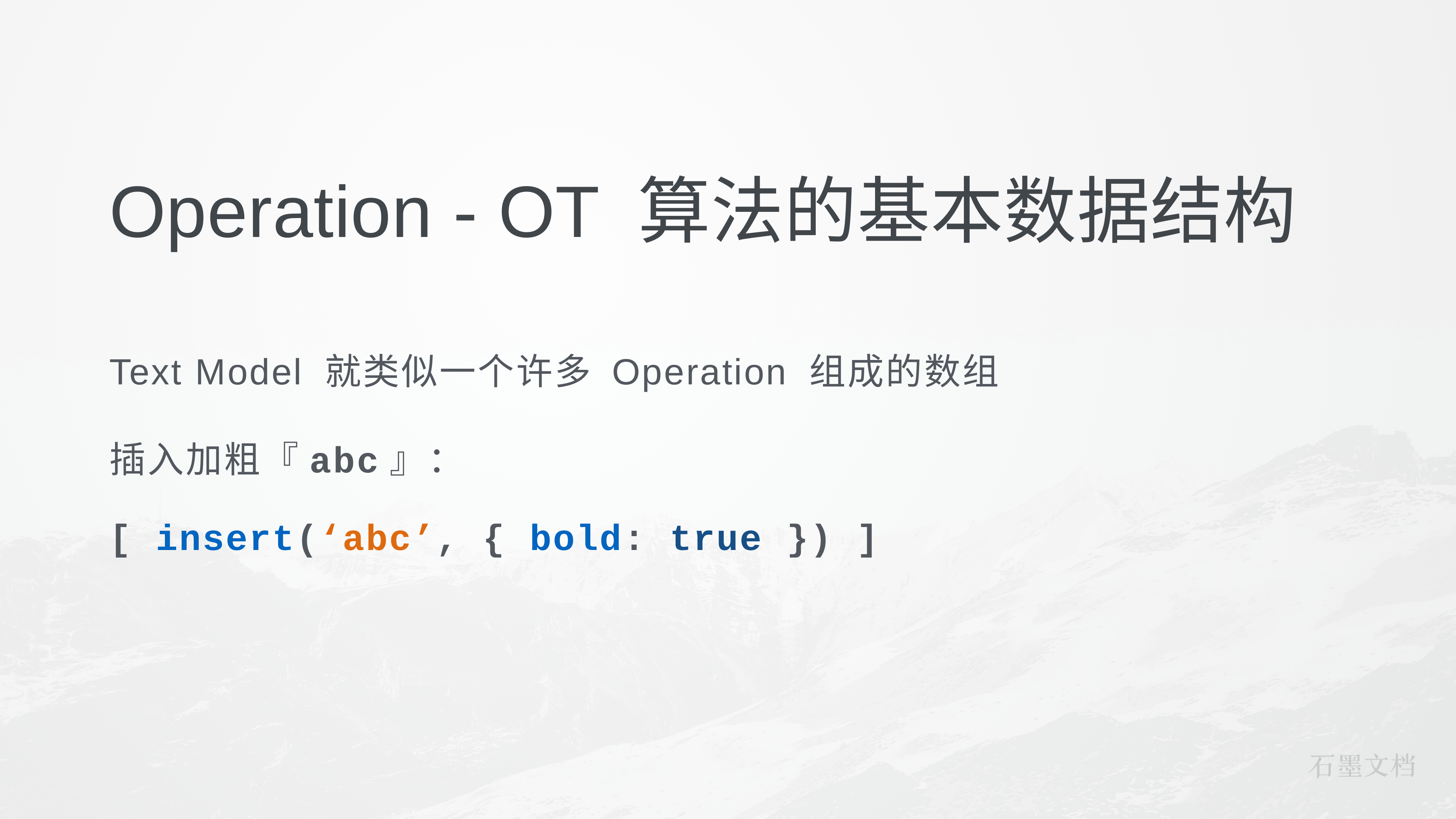

# Operation - OT 算法的基本数据结构
Text Model 就类似一个许多 Operation 组成的数组
插入加粗『abc』：
[ insert(‘abc’, { bold: true }) ]